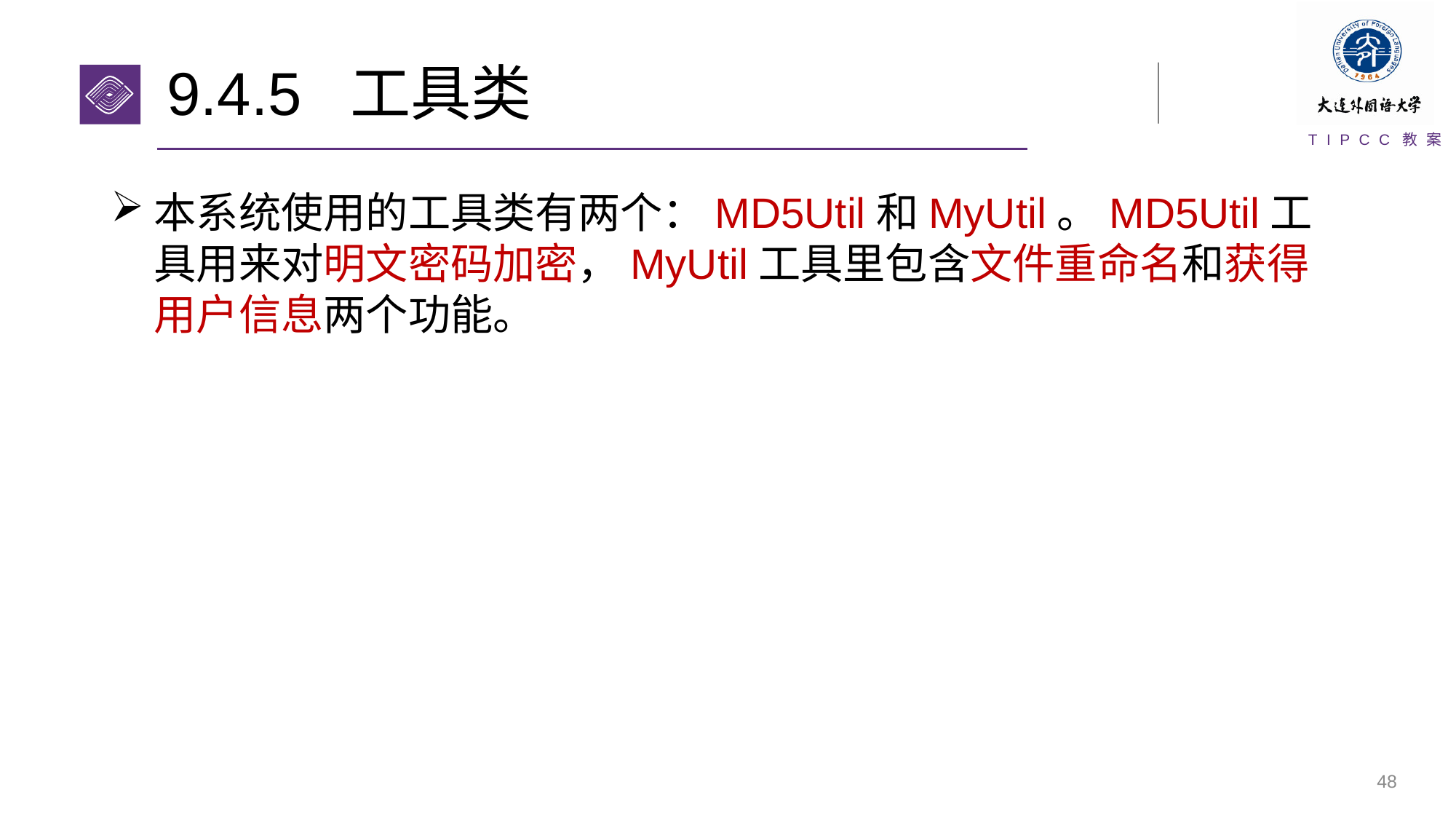

# 9.4.5  工具类
本系统使用的工具类有两个：MD5Util和MyUtil。MD5Util工具用来对明文密码加密，MyUtil工具里包含文件重命名和获得用户信息两个功能。
48